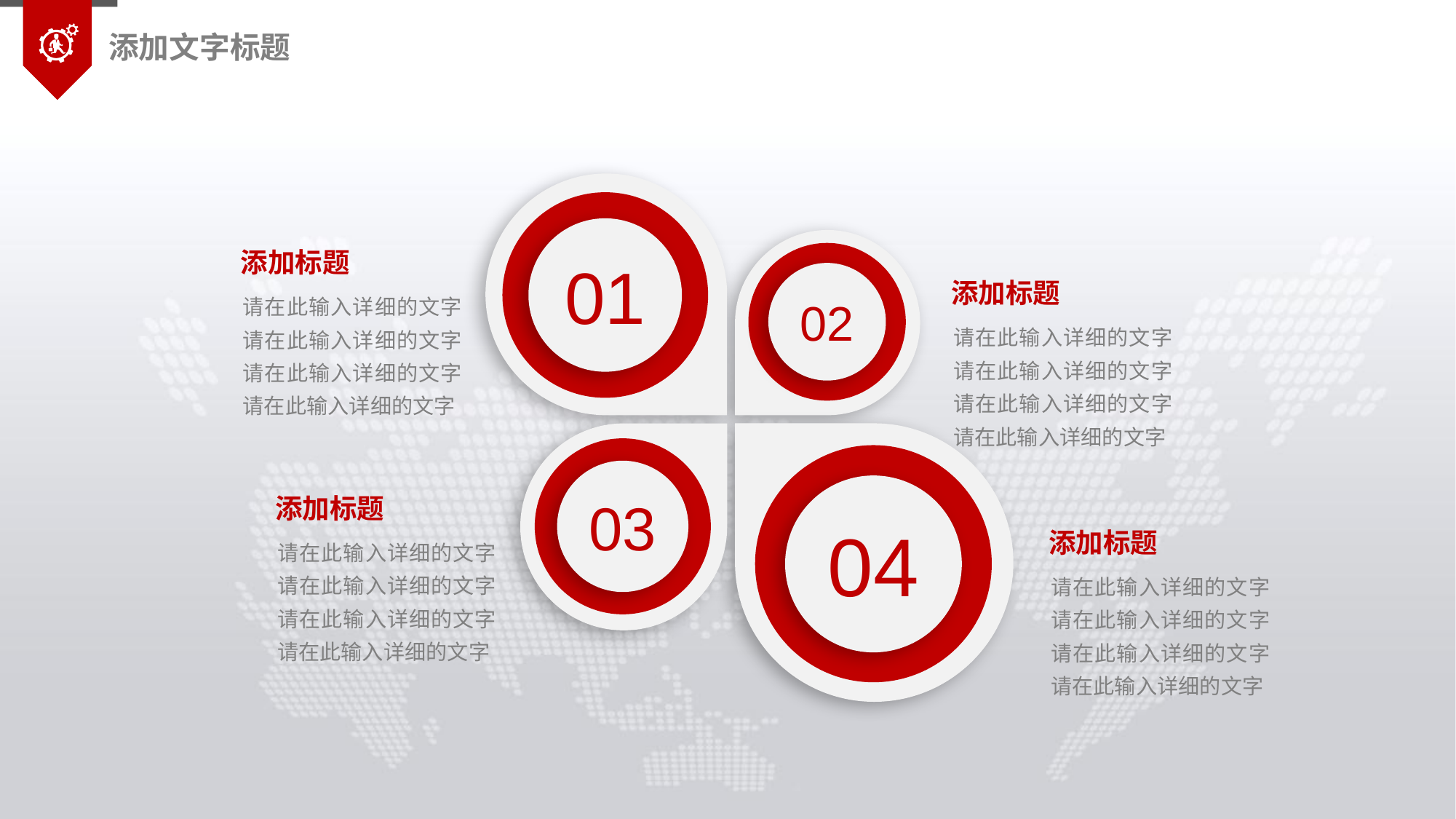

添加文字标题

01

02
添加标题
添加标题
请在此输入详细的文字请在此输入详细的文字请在此输入详细的文字请在此输入详细的文字
请在此输入详细的文字请在此输入详细的文字请在此输入详细的文字请在此输入详细的文字

04

03
添加标题
添加标题
请在此输入详细的文字请在此输入详细的文字请在此输入详细的文字请在此输入详细的文字
请在此输入详细的文字请在此输入详细的文字请在此输入详细的文字请在此输入详细的文字